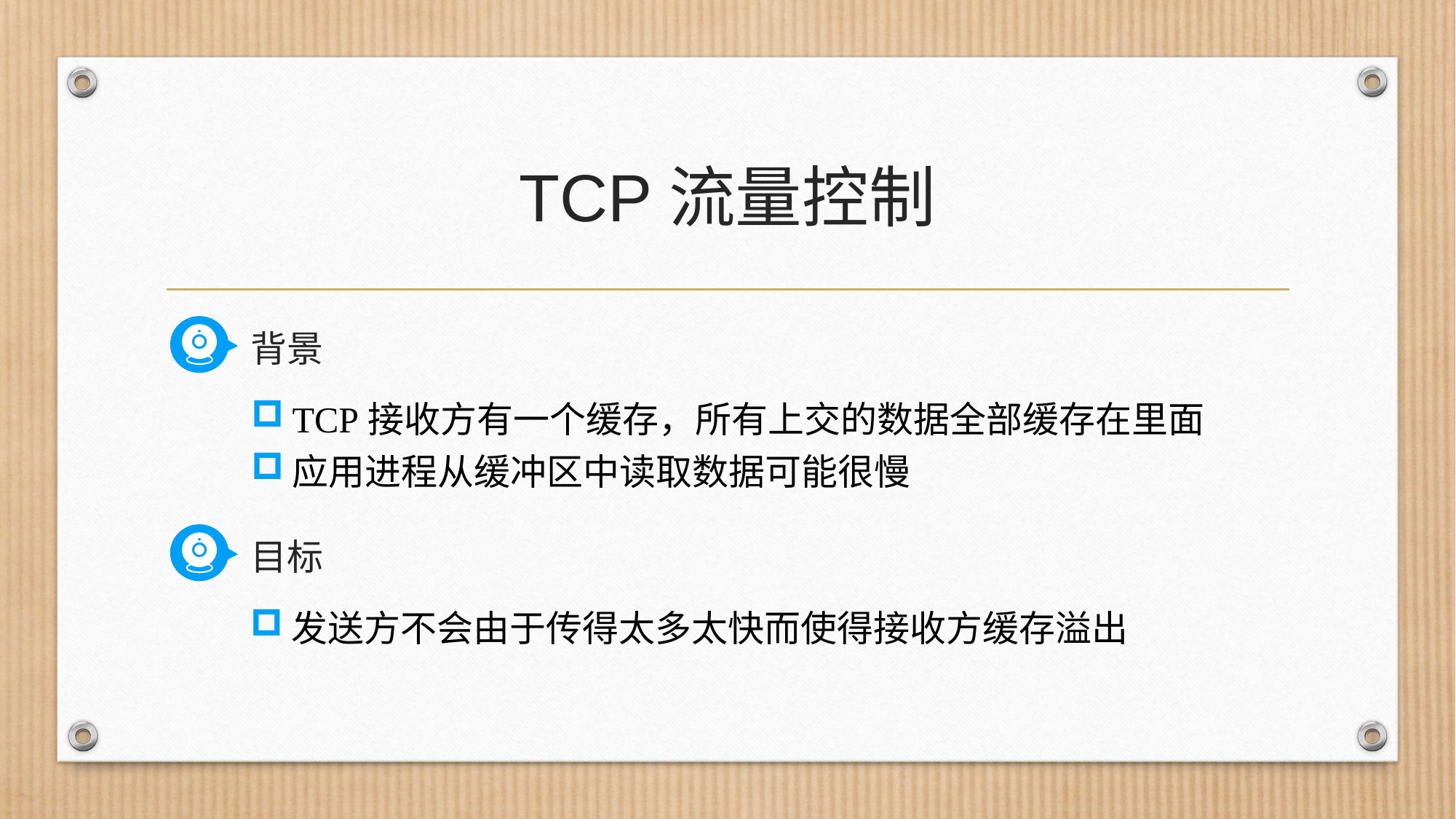

# TCP流量控制

背景
TCP接收方有一个缓存，所有上交的数据全部缓存在里面
应用进程从缓冲区中读取数据可能很慢

目标
发送方不会由于传得太多太快而使得接收方缓存溢出